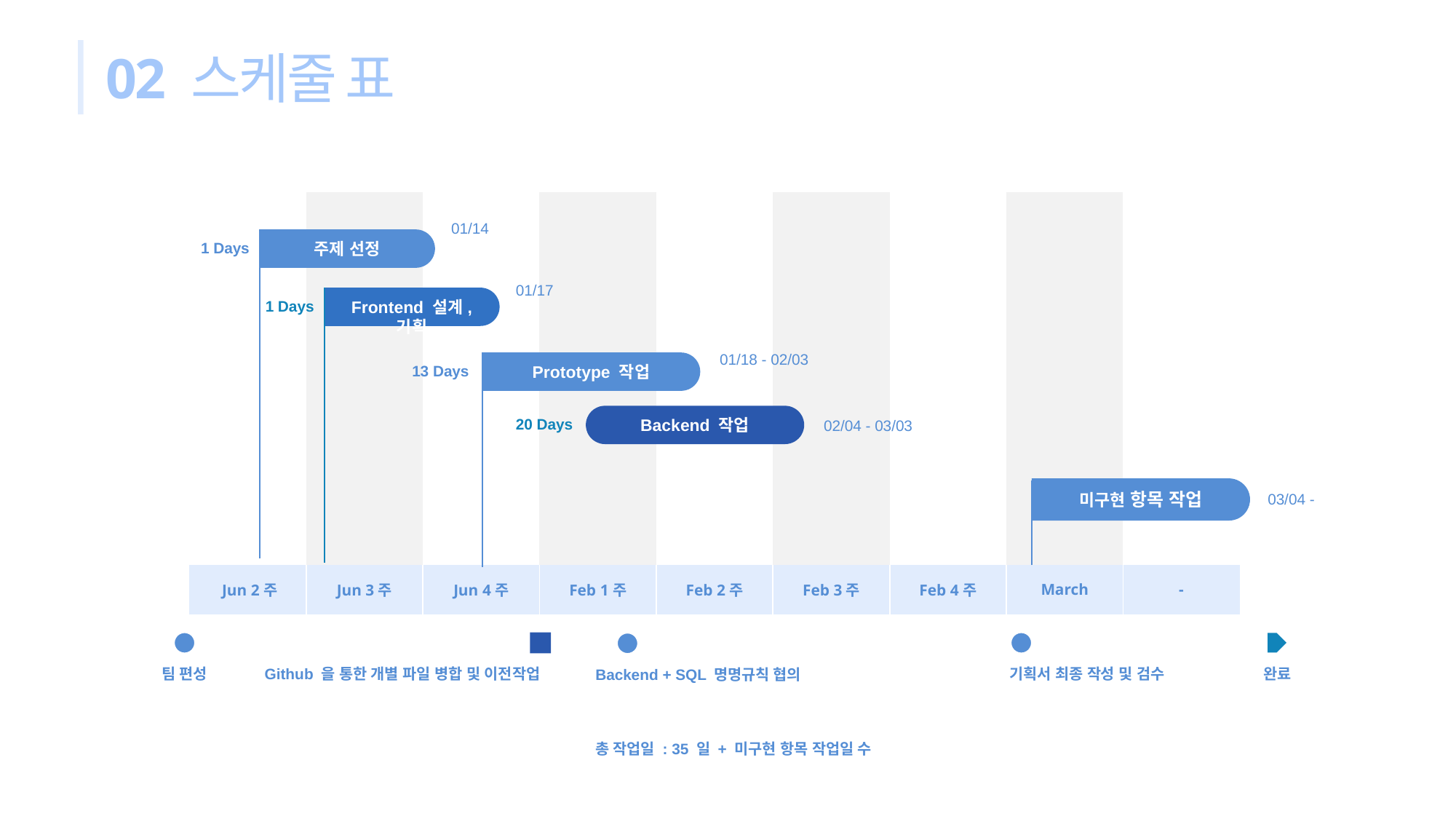

02 스케줄 표

|  |  |  |  |  |  |  |  |  |
| --- | --- | --- | --- | --- | --- | --- | --- | --- |
|  |  |  |  |  |  |  |  |  |
|  |  |  |  |  |  |  |  |  |
| Jun 2주 | Jun 3주 | Jun 4주 | Feb 1주 | Feb 2주 | Feb 3주 | Feb 4주 | March | - |
|  |  |  |  |  |  |  |  |  |
01/14

주제 선정
1 Days

01/17
Frontend 설계, 기획
1 Days

01/18 - 02/03
Prototype 작업
13 Days

20 Days
Backend 작업
02/04 - 03/03
미구현 항목 작업
03/04 -

기획서 최종 작성 및 검수
팀 편성
Github 을 통한 개별 파일 병합 및 이전작업
완료
Backend + SQL 명명규칙 협의
총 작업일 : 35 일 + 미구현 항목 작업일 수